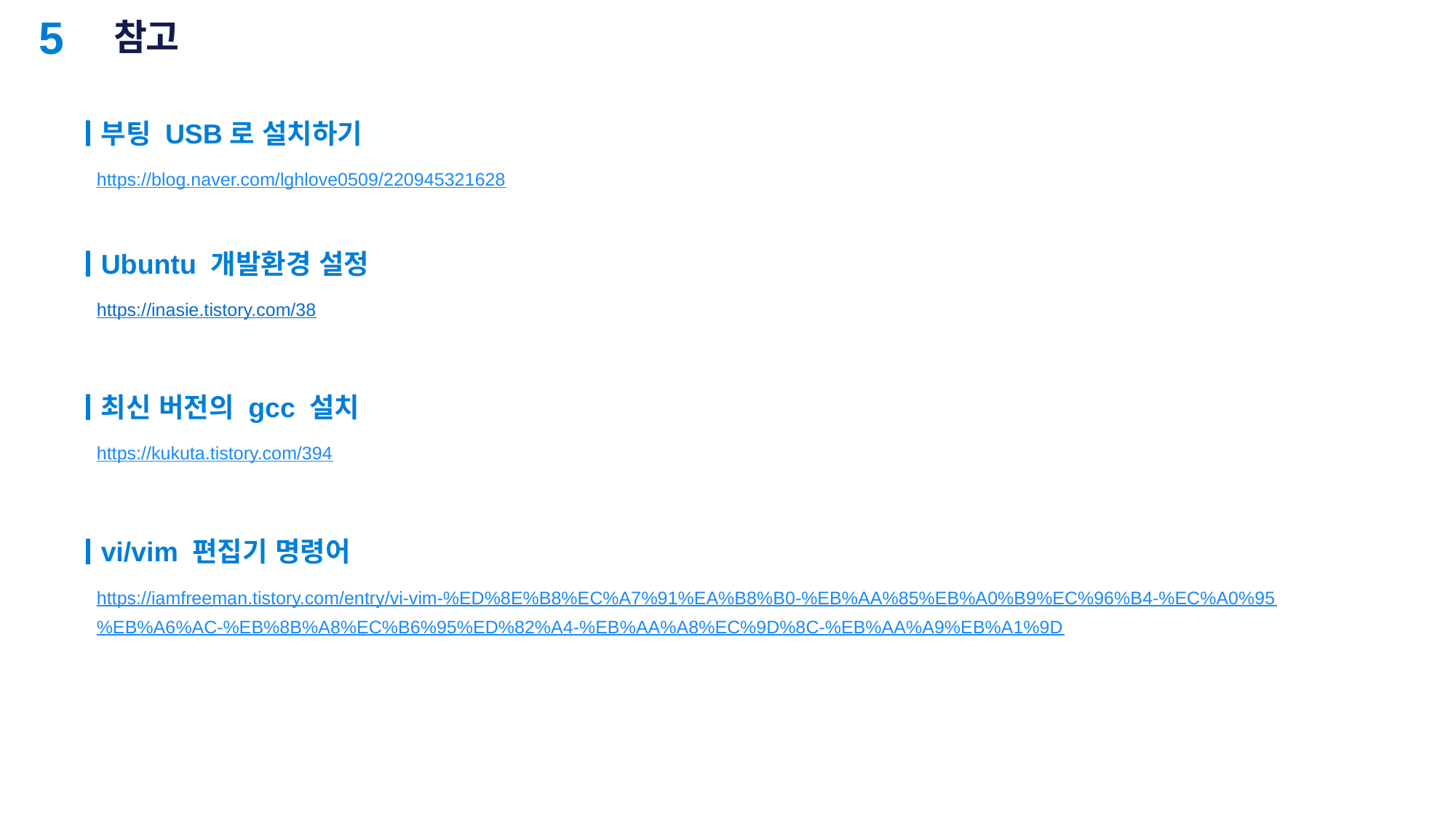

# 참고
5
부팅 USB로 설치하기

https://blog.naver.com/lghlove0509/220945321628

Ubuntu 개발환경 설정

https://inasie.tistory.com/38

최신 버전의 gcc 설치

https://kukuta.tistory.com/394

vi/vim 편집기 명령어

https://iamfreeman.tistory.com/entry/vi-vim-%ED%8E%B8%EC%A7%91%EA%B8%B0-%EB%AA%85%EB%A0%B9%EC%96%B4-%EC%A0%95%EB%A6%AC-%EB%8B%A8%EC%B6%95%ED%82%A4-%EB%AA%A8%EC%9D%8C-%EB%AA%A9%EB%A1%9D

21